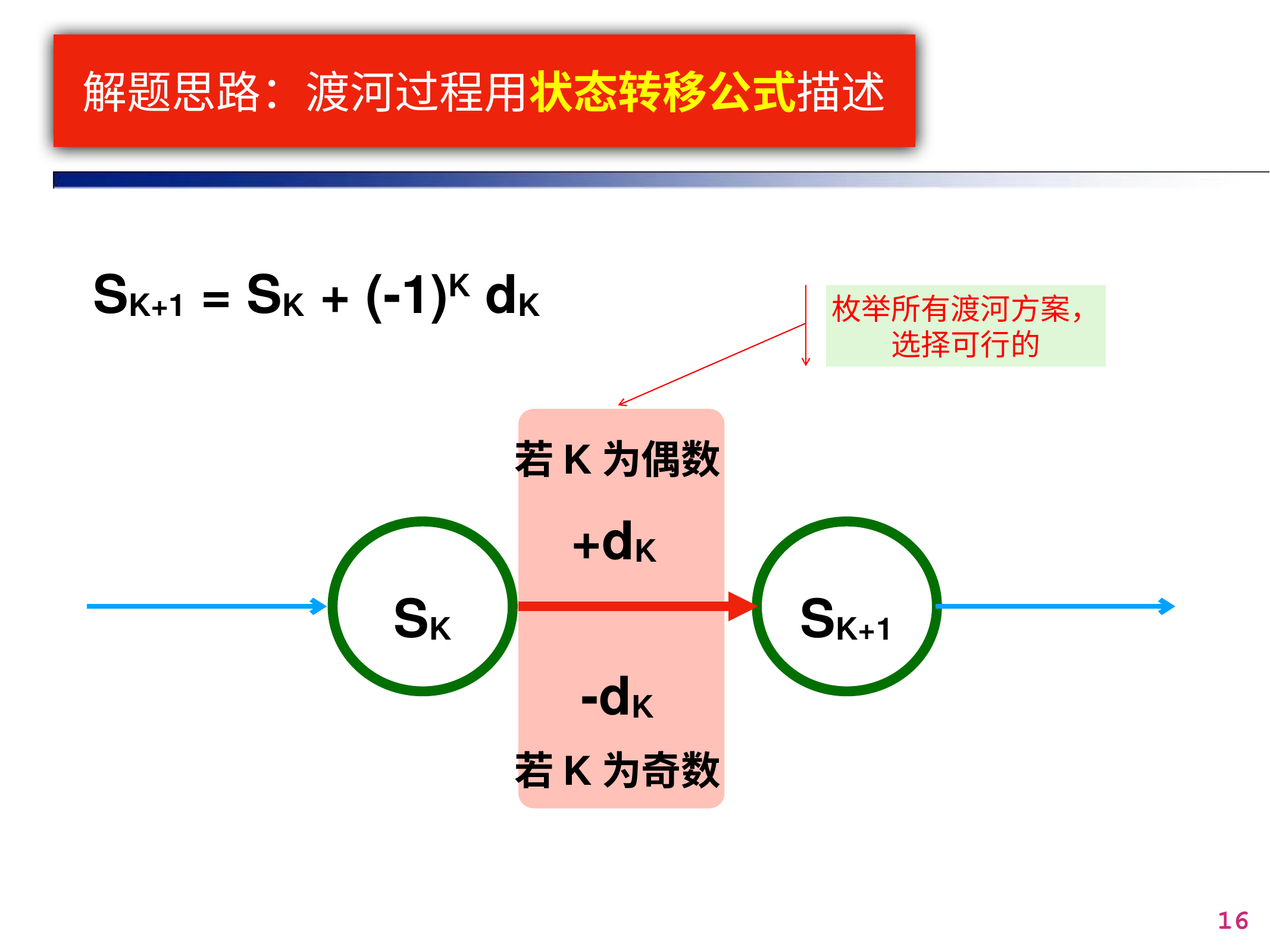

# 解题思路：渡河过程用状态转移公式描述
SK+1 = SK + (-1)K dK
枚举所有渡河方案，选择可行的

若K为偶数
+dK

SK
SK+1

-dK
若K为奇数
16